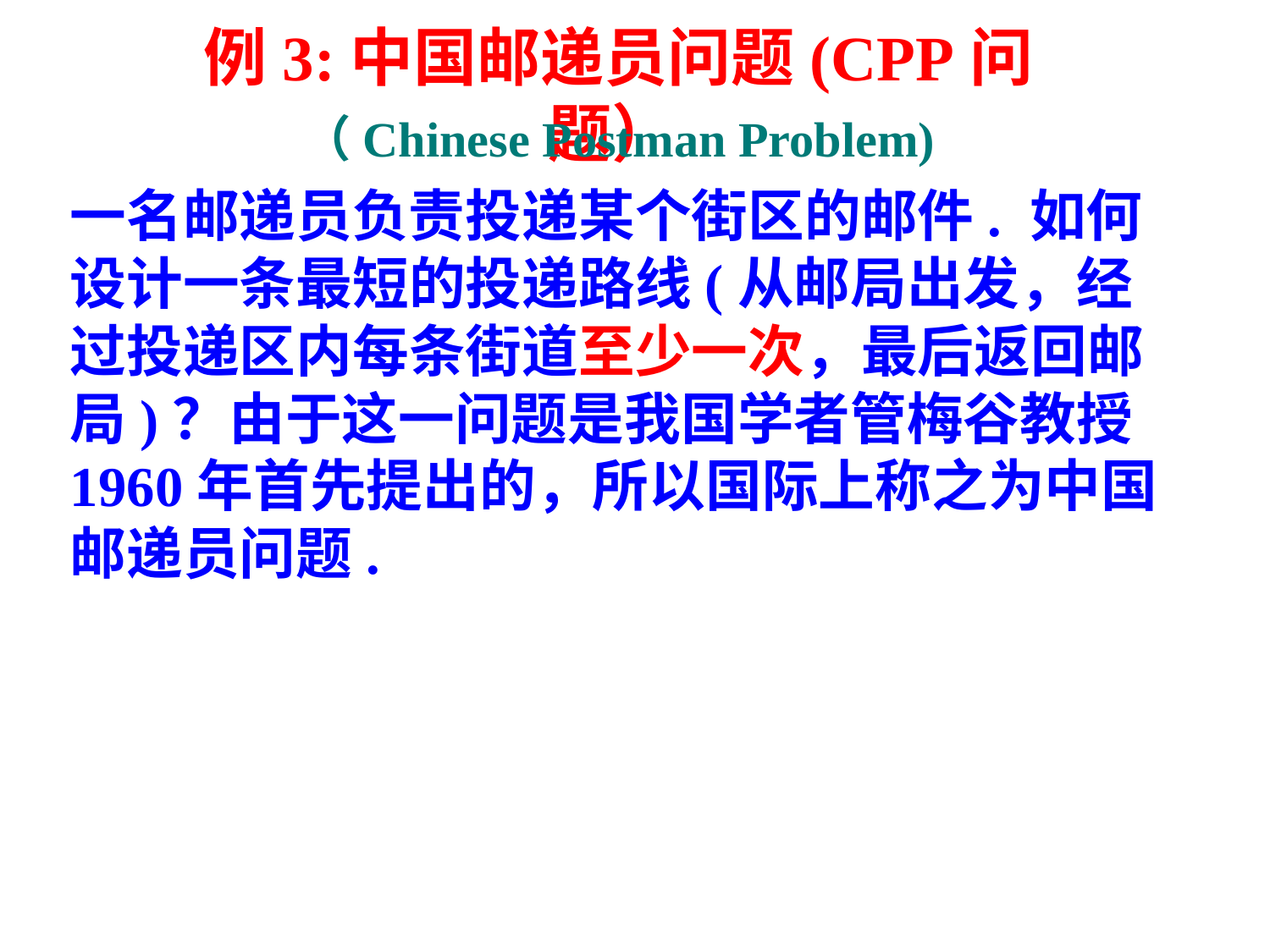

例3:中国邮递员问题(CPP问题）
（Chinese Postman Problem)
一名邮递员负责投递某个街区的邮件. 如何设计一条最短的投递路线(从邮局出发，经过投递区内每条街道至少一次，最后返回邮局)？由于这一问题是我国学者管梅谷教授1960年首先提出的，所以国际上称之为中国邮递员问题.